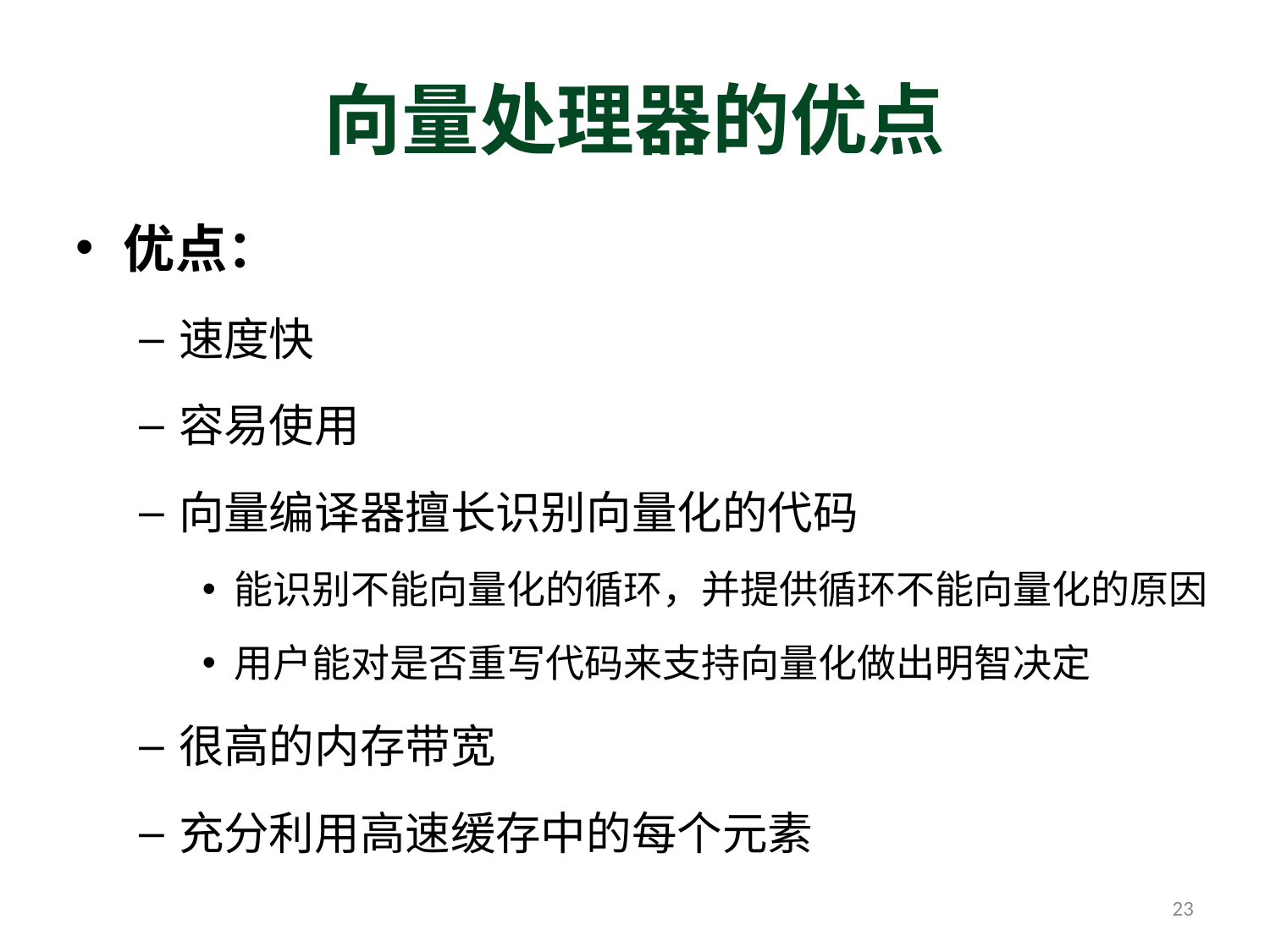

# 向量处理器的优点
优点：
速度快
容易使用
向量编译器擅长识别向量化的代码
能识别不能向量化的循环，并提供循环不能向量化的原因
用户能对是否重写代码来支持向量化做出明智决定
很高的内存带宽
充分利用高速缓存中的每个元素

23